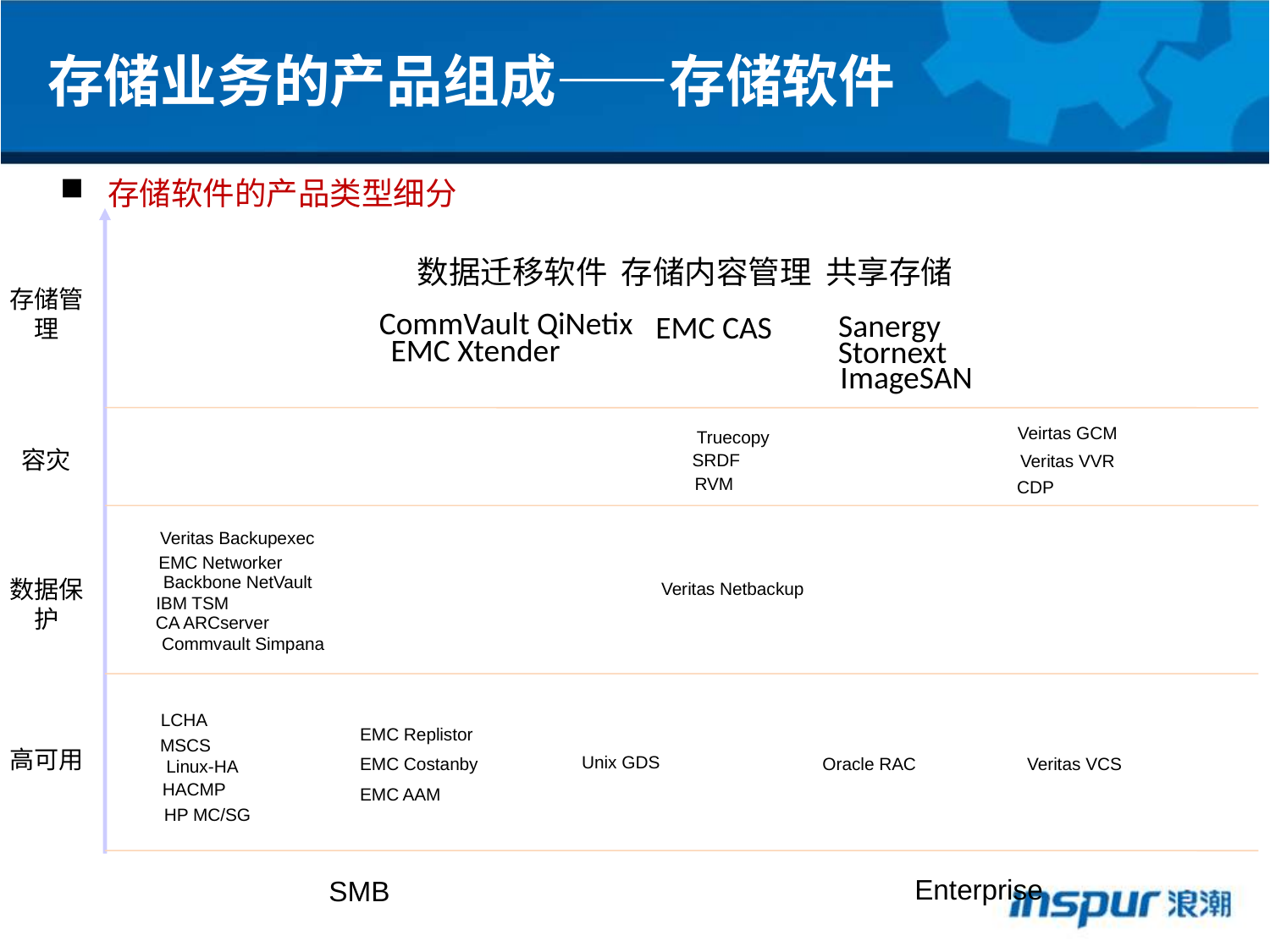

存储业务的产品组成——存储软件
存储软件的产品类型细分

数据迁移软件
存储内容管理
共享存储
存储管理
CommVault QiNetix
Sanergy
EMC CAS
EMC Xtender
Stornext
ImageSAN

Veirtas GCM
Truecopy
容灾
SRDF
Veritas VVR
RVM
CDP

Veritas Backupexec
EMC Networker
Backbone NetVault
数据保护
Veritas Netbackup

IBM TSM
CA ARCserver
Commvault Simpana

LCHA

Unix GDS
EMC Replistor
EMC Costanby
EMC AAM
MSCS
高可用
Oracle RAC
Veritas VCS
Linux-HA
HACMP
HP MC/SG

Enterprise
SMB